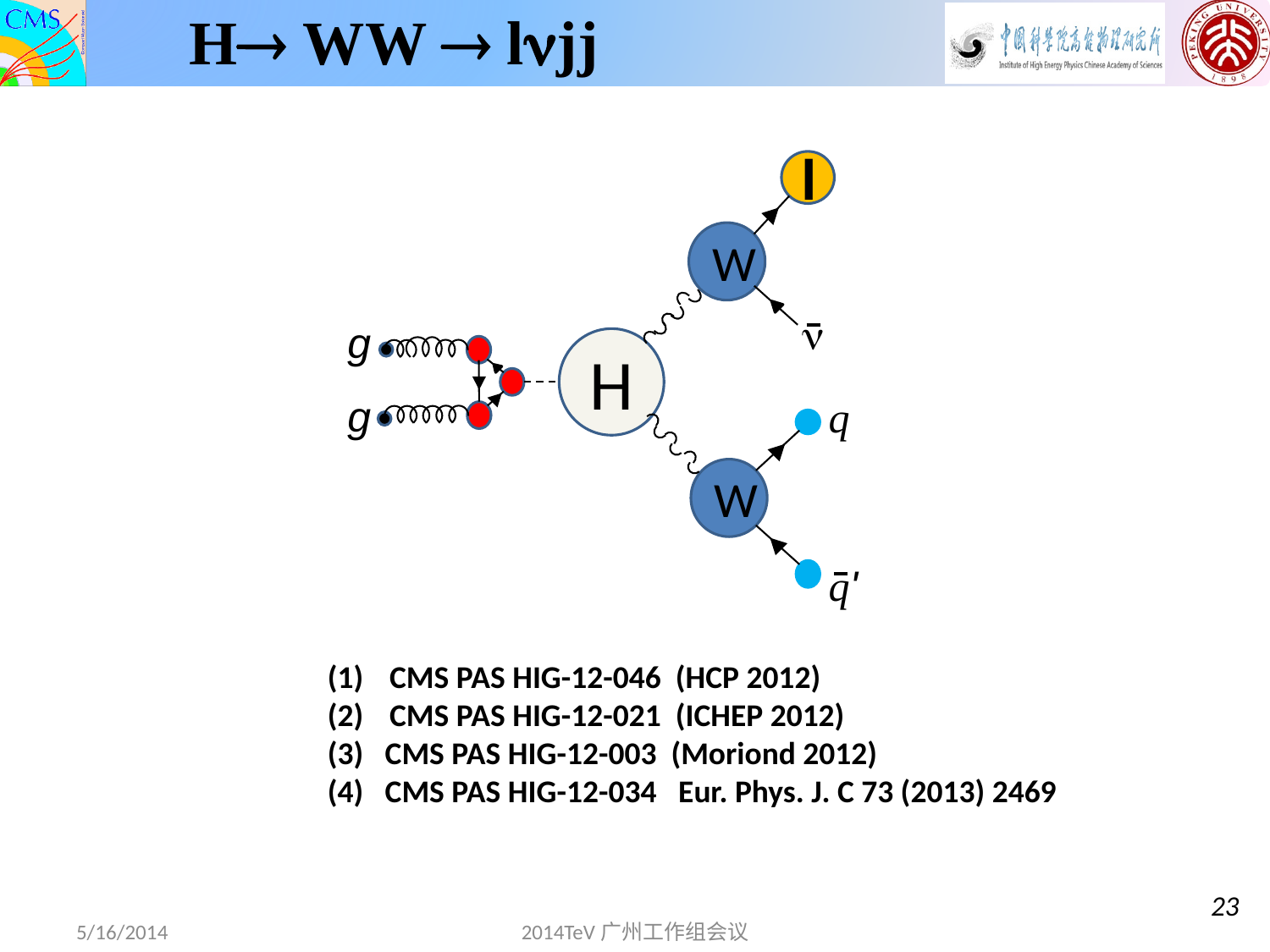

# H→ WW → lνjj
l

W

ν

g
H

g
q

W

q'

  CMS PAS HIG-12-046  (HCP 2012)
  CMS PAS HIG-12-021  (ICHEP 2012)
(3)   CMS PAS HIG-12-003  (Moriond 2012)
(4)   CMS PAS HIG-12-034   Eur. Phys. J. C 73 (2013) 2469
23
5/16/2014
2014TeV广州工作组会议